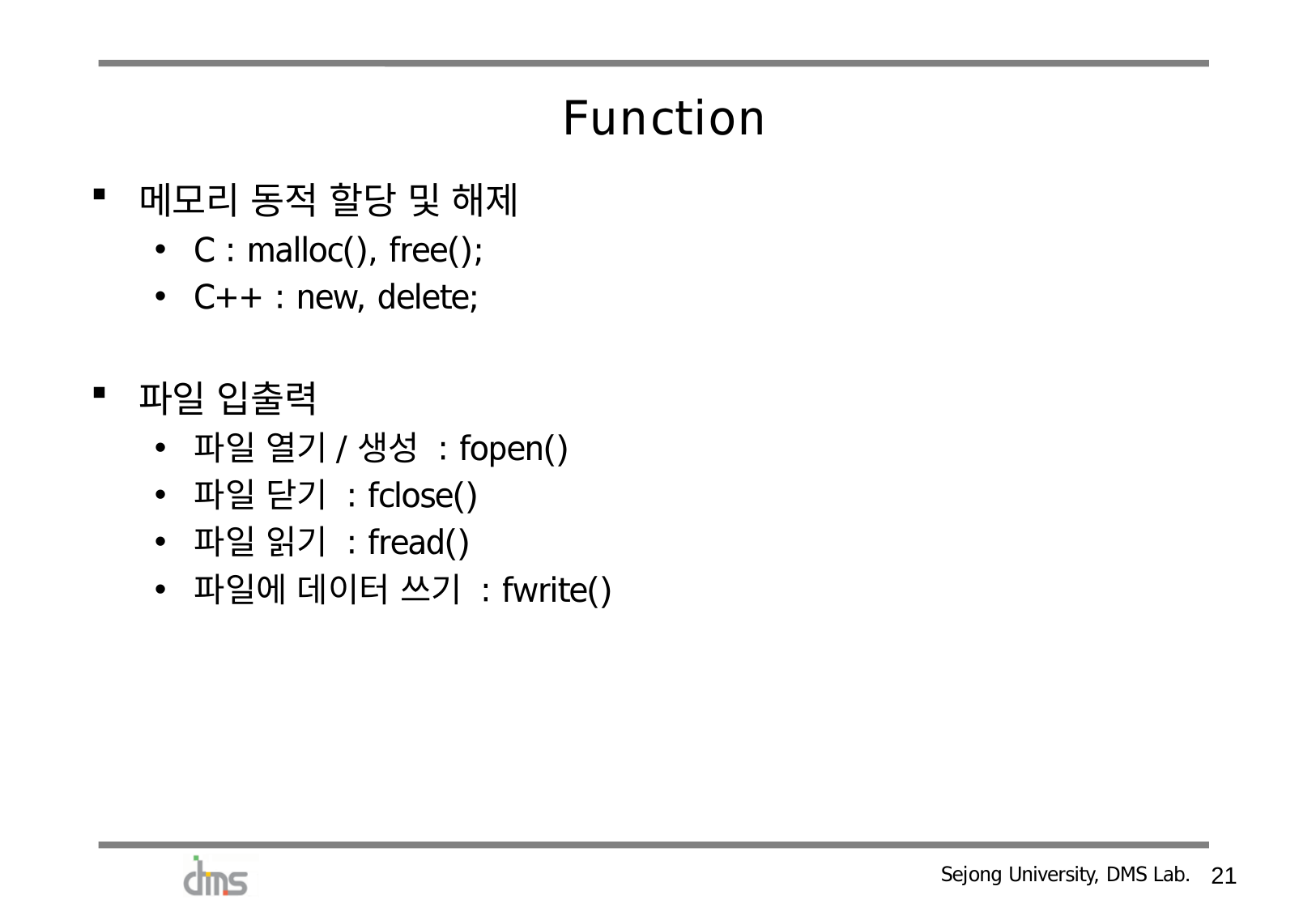

# Function
메모리 동적 할당 및 해제
C : malloc(), free();
C++ : new, delete;

파일 입출력
파일 열기/생성 : fopen()
파일 닫기 : fclose()
파일 읽기 : fread()
파일에 데이터 쓰기 : fwrite()
21